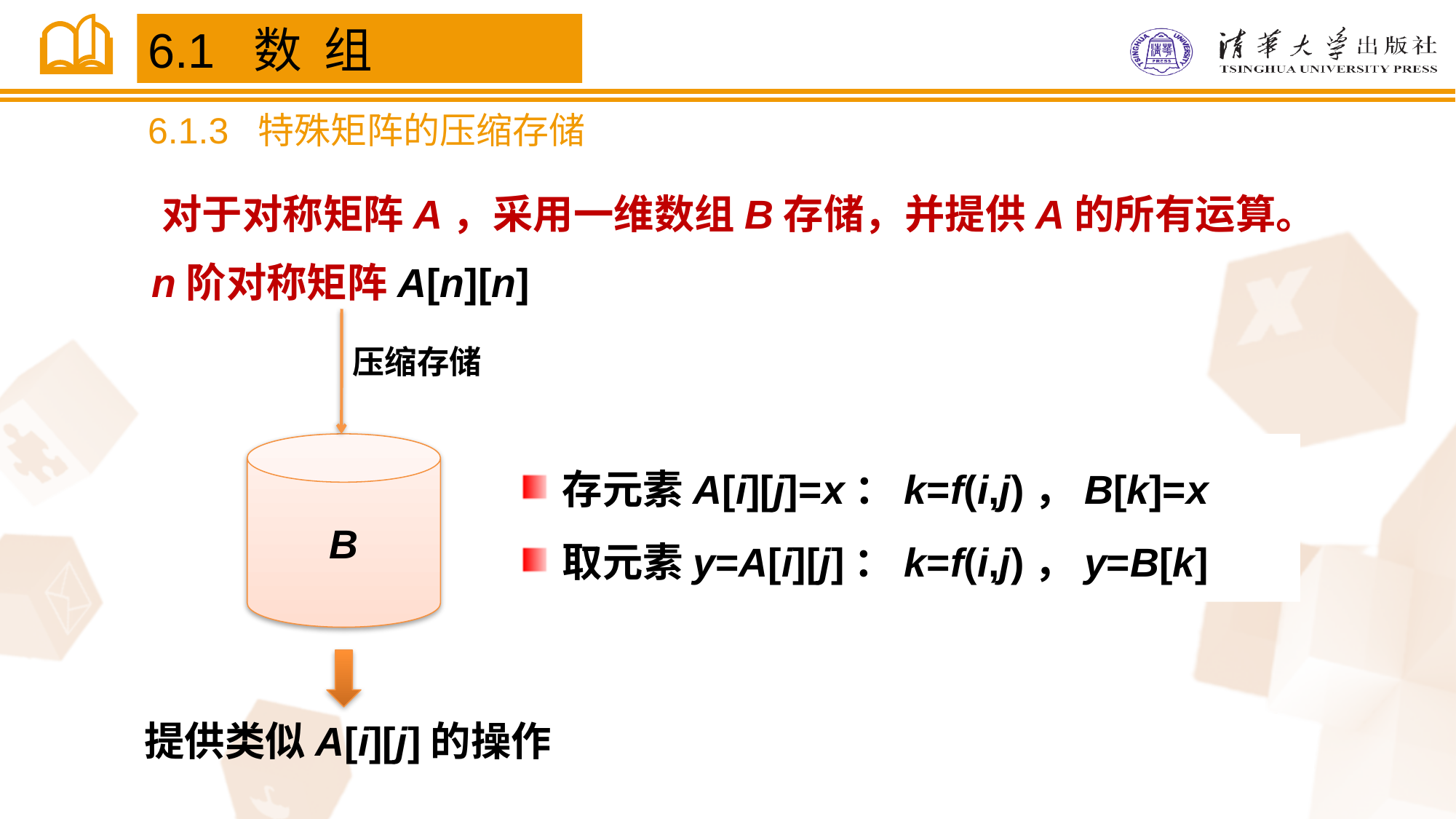

6.1  数  组
6.1.3  特殊矩阵的压缩存储
对于对称矩阵A，采用一维数组B存储，并提供A的所有运算。
n阶对称矩阵A[n][n]
压缩存储
存元素A[i][j]=x：k=f(i,j)，B[k]=x
取元素y=A[i][j]：k=f(i,j)，y=B[k]
B

提供类似A[i][j]的操作